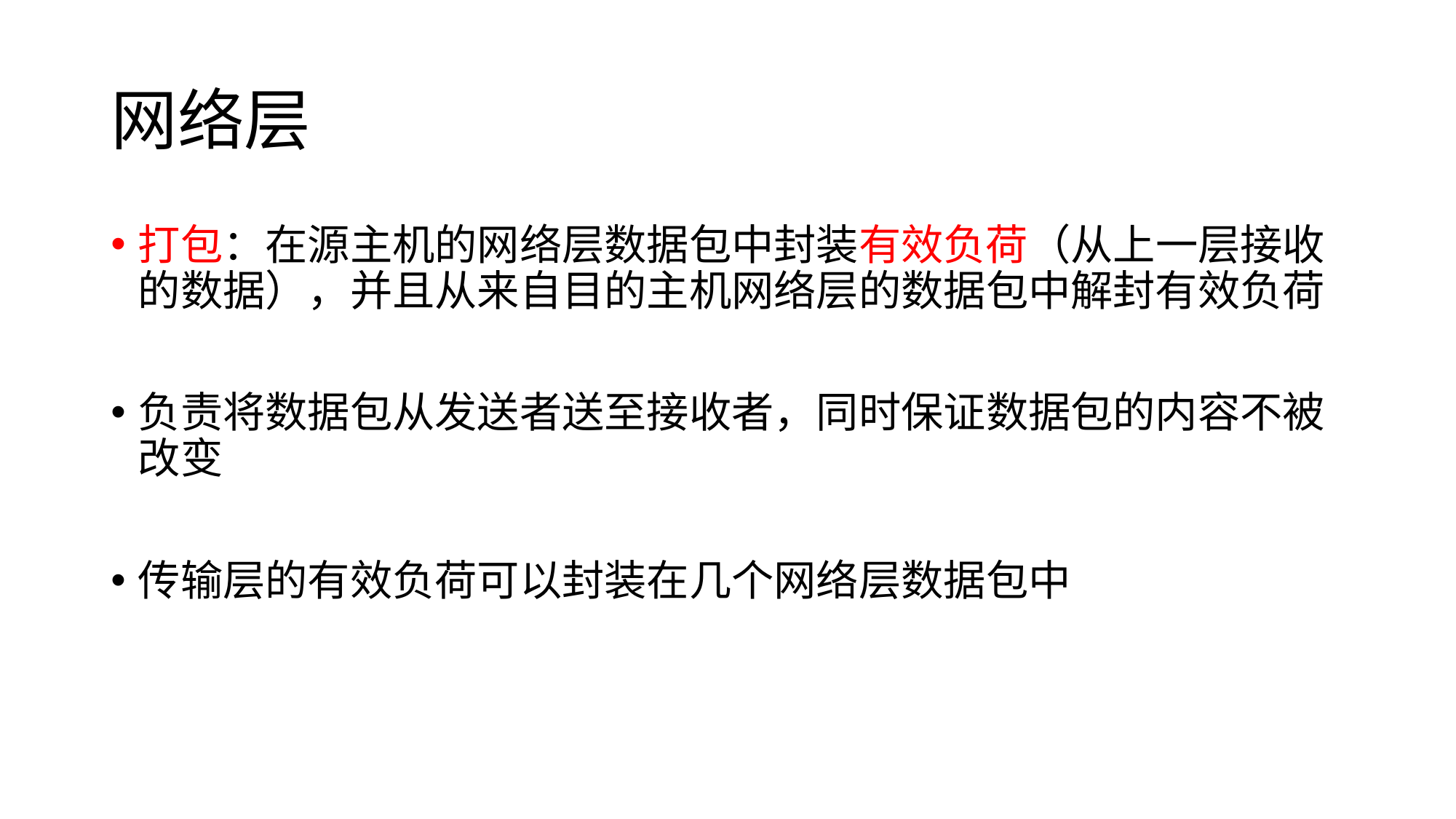

# 网络层
打包：在源主机的网络层数据包中封装有效负荷（从上一层接收的数据），并且从来自目的主机网络层的数据包中解封有效负荷

负责将数据包从发送者送至接收者，同时保证数据包的内容不被改变

传输层的有效负荷可以封装在几个网络层数据包中